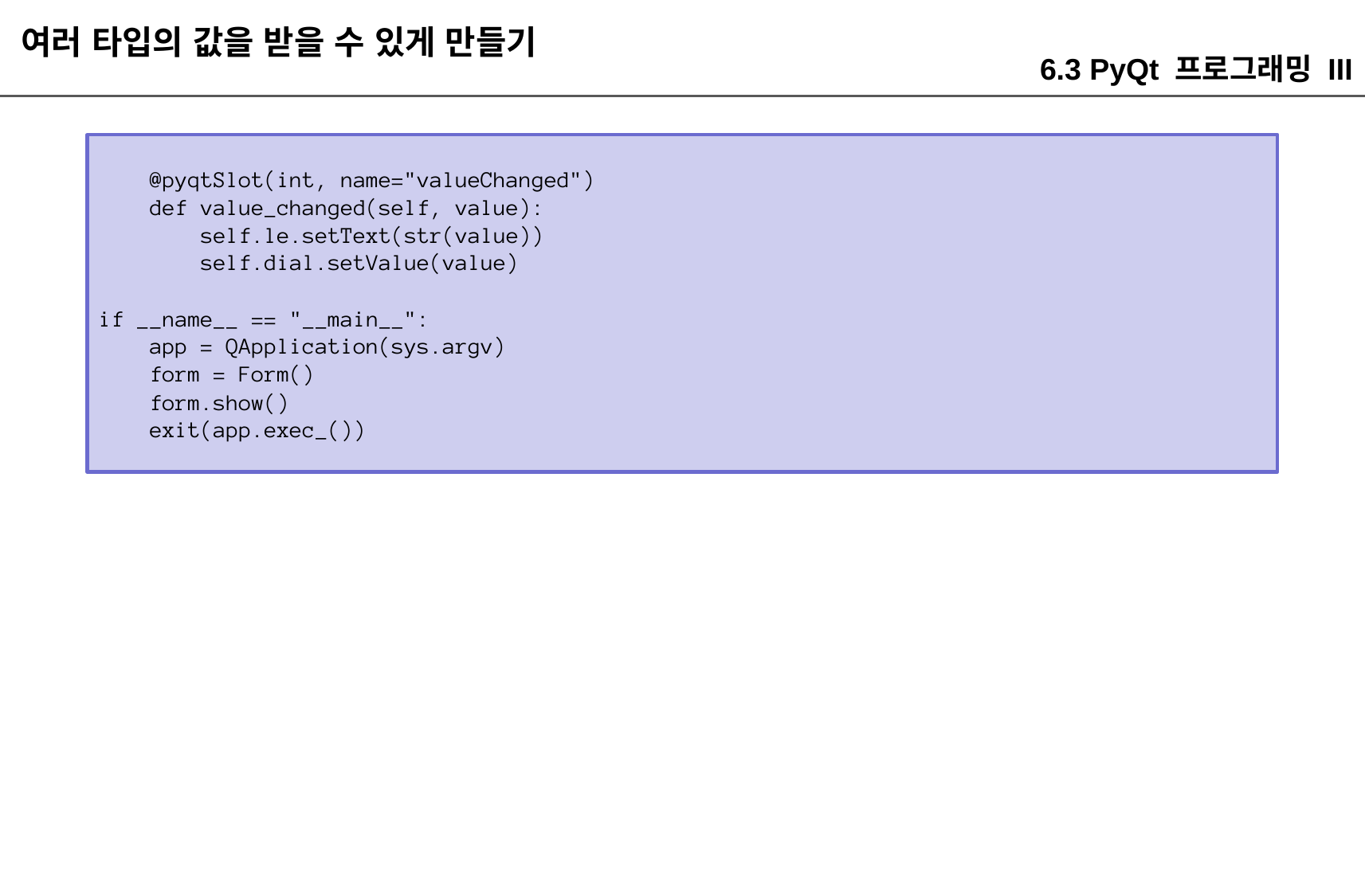

여러 타입의 값을 받을 수 있게 만들기
6.3 PyQt 프로그래밍 III
    @pyqtSlot(int, name="valueChanged")
    def value_changed(self, value):
        self.le.setText(str(value))
        self.dial.setValue(value)

if __name__ == "__main__":
    app = QApplication(sys.argv)
    form = Form()
    form.show()
    exit(app.exec_())